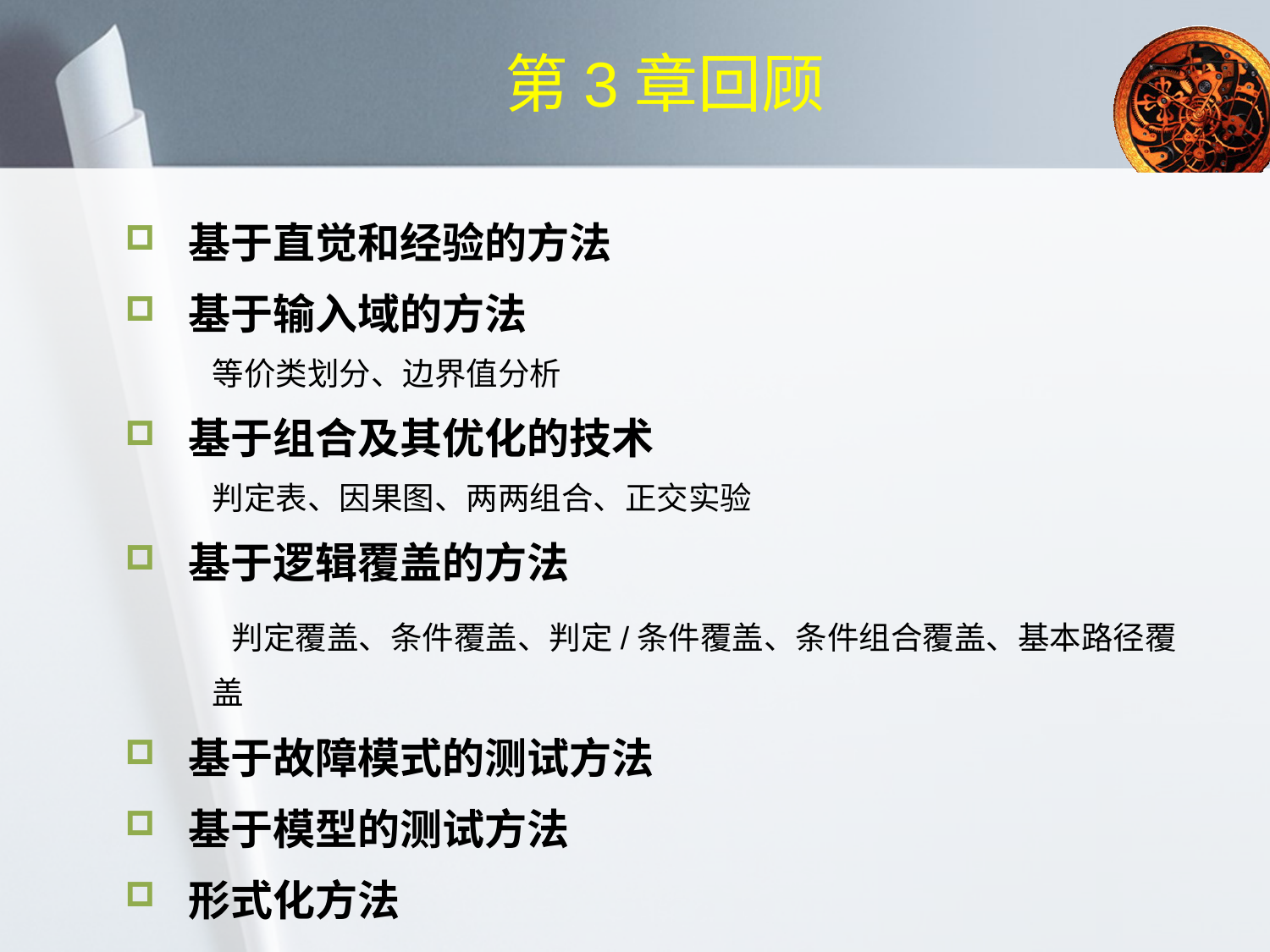

# 第3章回顾
基于直觉和经验的方法
基于输入域的方法
等价类划分、边界值分析
基于组合及其优化的技术
判定表、因果图、两两组合、正交实验
基于逻辑覆盖的方法
 判定覆盖、条件覆盖、判定/条件覆盖、条件组合覆盖、基本路径覆盖
基于故障模式的测试方法
基于模型的测试方法
形式化方法